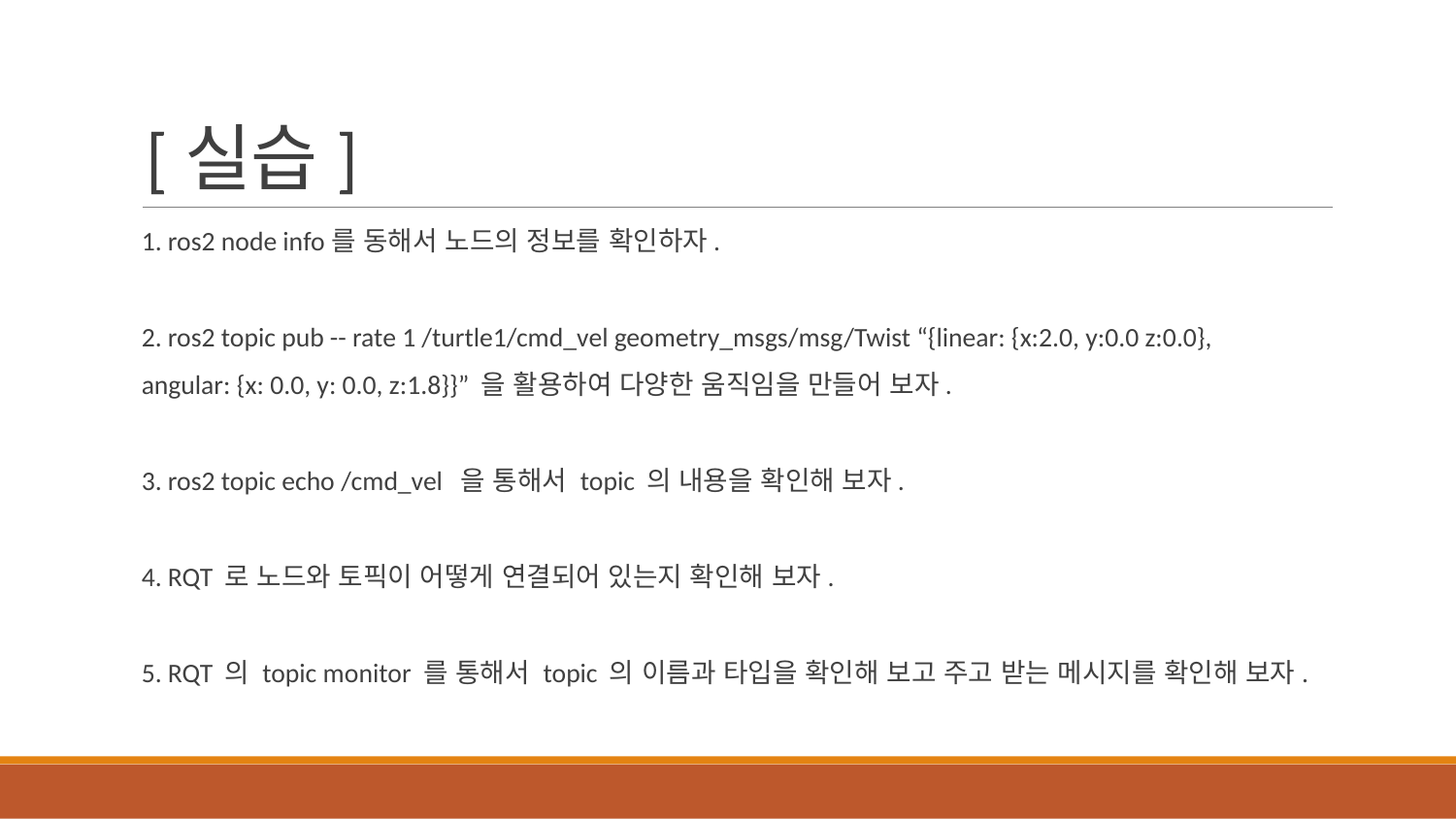

# [실습]
1. ros2 node info를 동해서 노드의 정보를 확인하자.

2. ros2 topic pub -- rate 1 /turtle1/cmd_vel geometry_msgs/msg/Twist “{linear: {x:2.0, y:0.0 z:0.0},
angular: {x: 0.0, y: 0.0, z:1.8}}” 을 활용하여 다양한 움직임을 만들어 보자.

3. ros2 topic echo /cmd_vel  을 통해서 topic 의 내용을 확인해 보자.

4. RQT 로 노드와 토픽이 어떻게 연결되어 있는지 확인해 보자.

5. RQT 의 topic monitor 를 통해서 topic 의 이름과 타입을 확인해 보고 주고 받는 메시지를 확인해 보자.